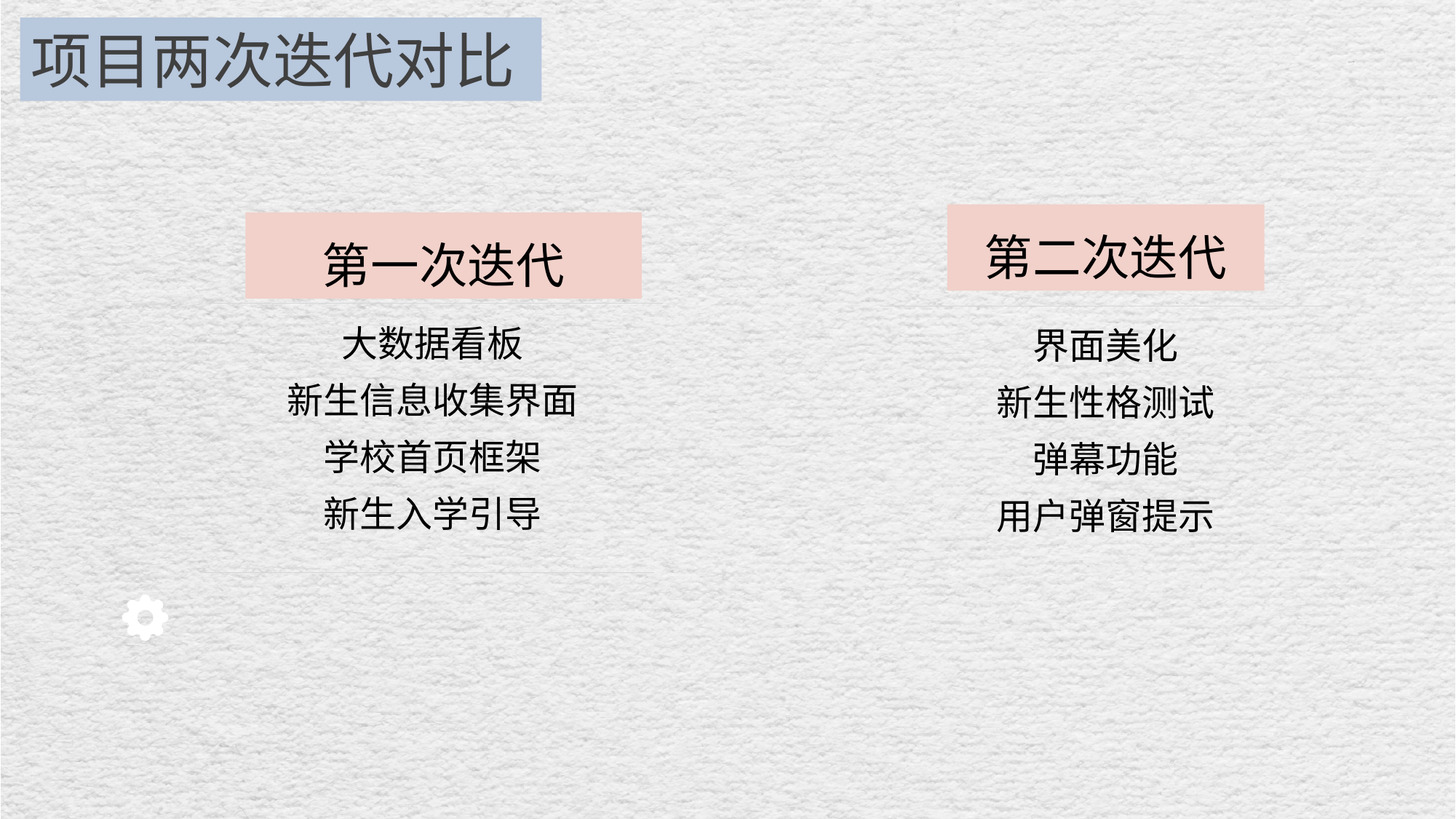

项目两次迭代对比
第二次迭代
界面美化
新生性格测试
弹幕功能
用户弹窗提示
第一次迭代
大数据看板
新生信息收集界面
学校首页框架
新生入学引导